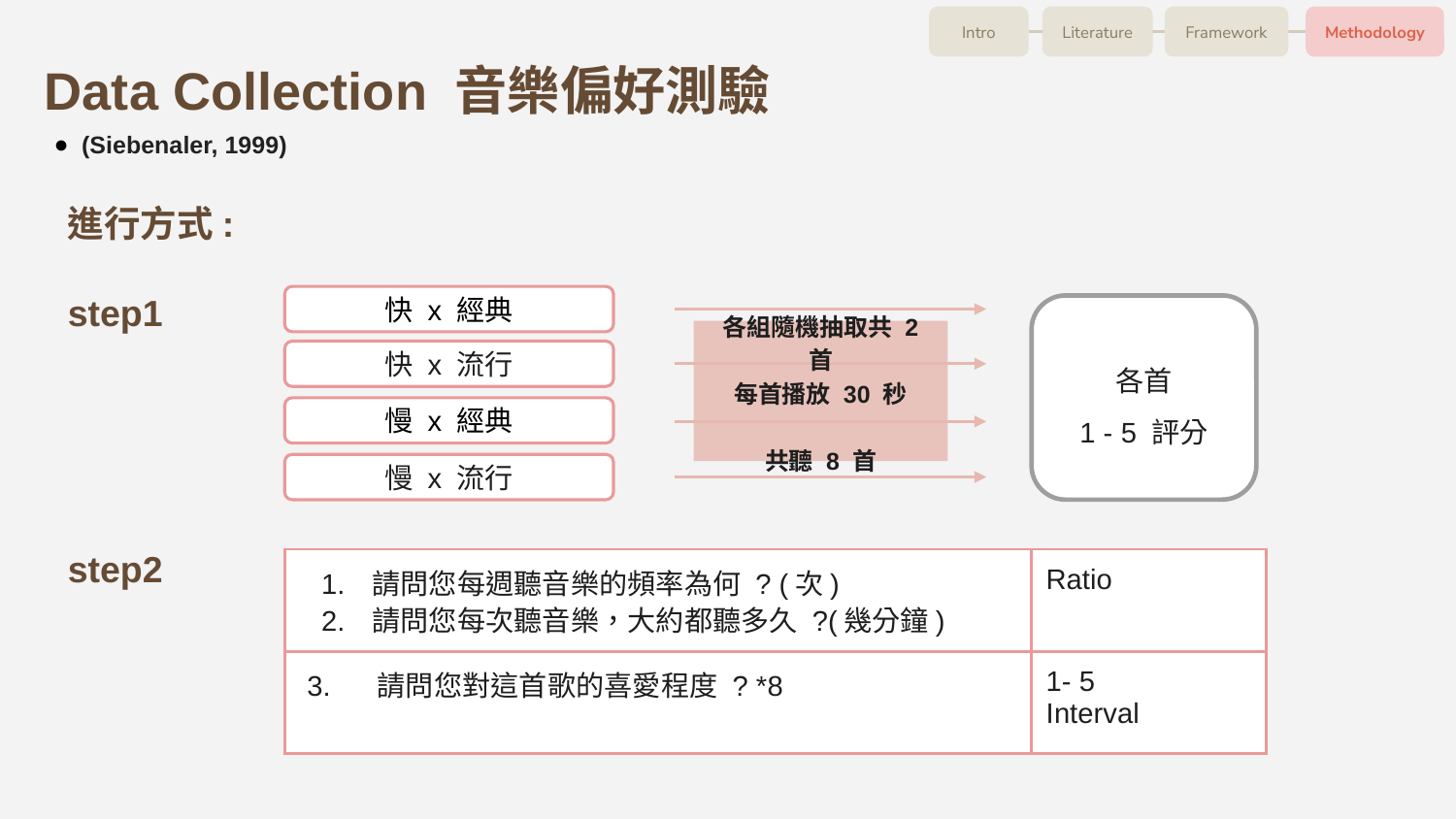

Intro
Literature
Framework
Methodology
# Data Collection 音樂偏好測驗
(Siebenaler, 1999)
進行方式:
step1
快 x 經典
各首
1 - 5 評分
各組隨機抽取共 2 首
每首播放 30 秒

共聽 8 首
快 x 流行
慢 x 經典
慢 x 流行
step2
| 請問您每週聽音樂的頻率為何 ? (次) 請問您每次聽音樂，大約都聽多久 ?(幾分鐘) | Ratio |
| --- | --- |
| 3. 請問您對這首歌的喜愛程度 ? \*8 | 1- 5 Interval |